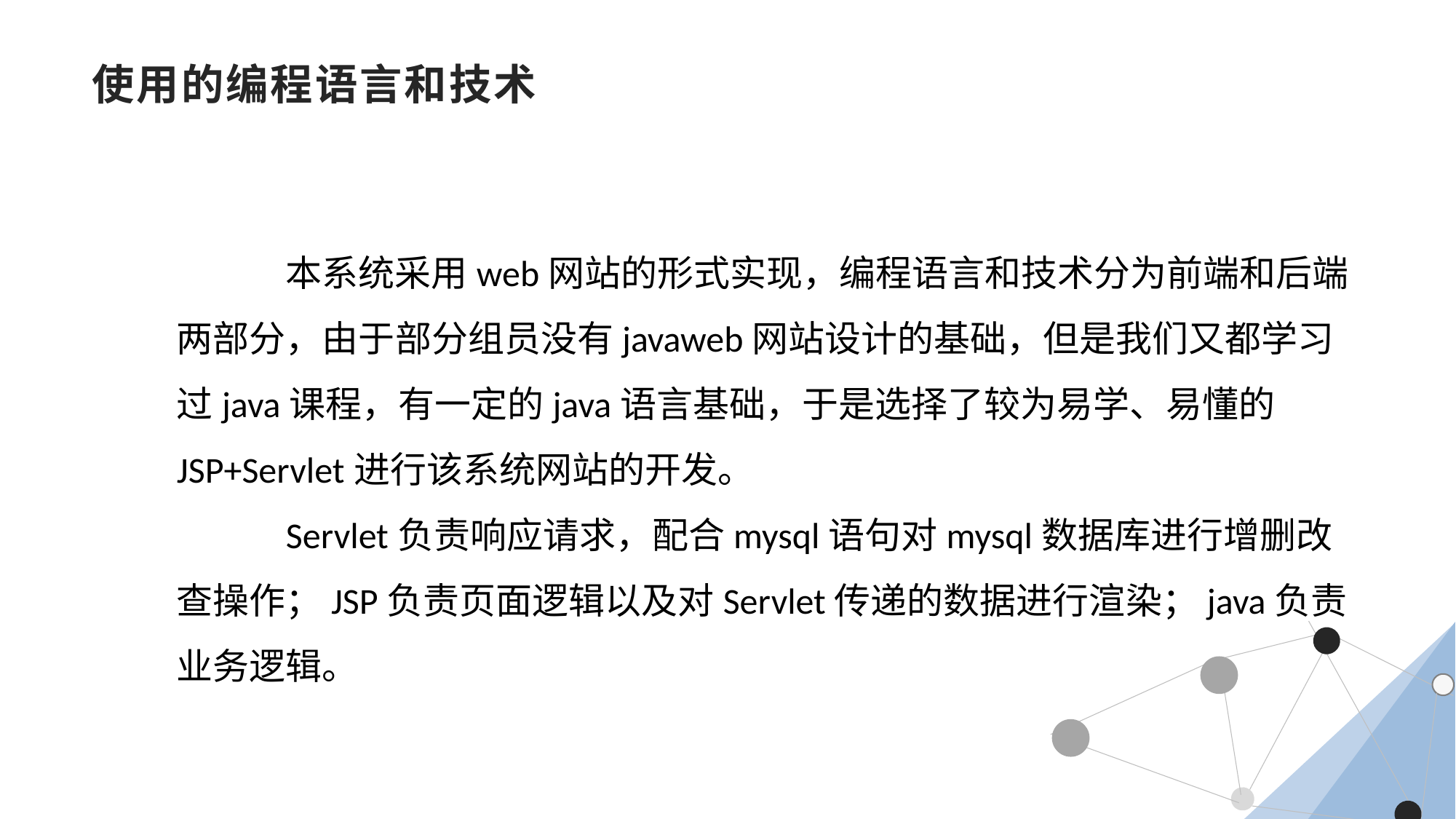

# 使用的编程语言和技术
	本系统采用web网站的形式实现，编程语言和技术分为前端和后端两部分，由于部分组员没有javaweb网站设计的基础，但是我们又都学习过java课程，有一定的java语言基础，于是选择了较为易学、易懂的JSP+Servlet进行该系统网站的开发。
	Servlet负责响应请求，配合mysql语句对mysql数据库进行增删改查操作；JSP负责页面逻辑以及对Servlet传递的数据进行渲染；java负责业务逻辑。